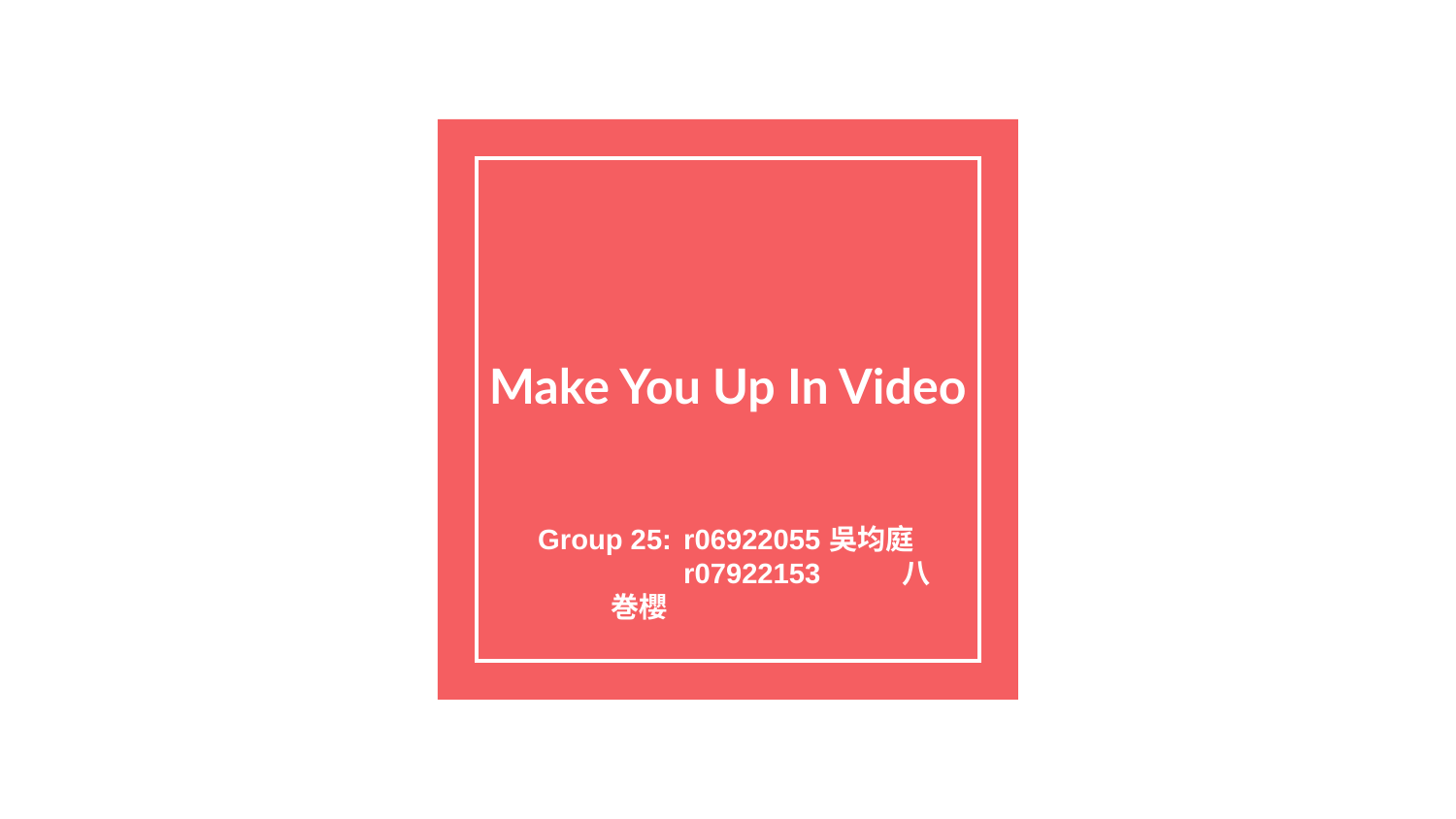

# Make You Up In Video
Group 25: 	r06922055 	吳均庭
r07922153 	八巻櫻